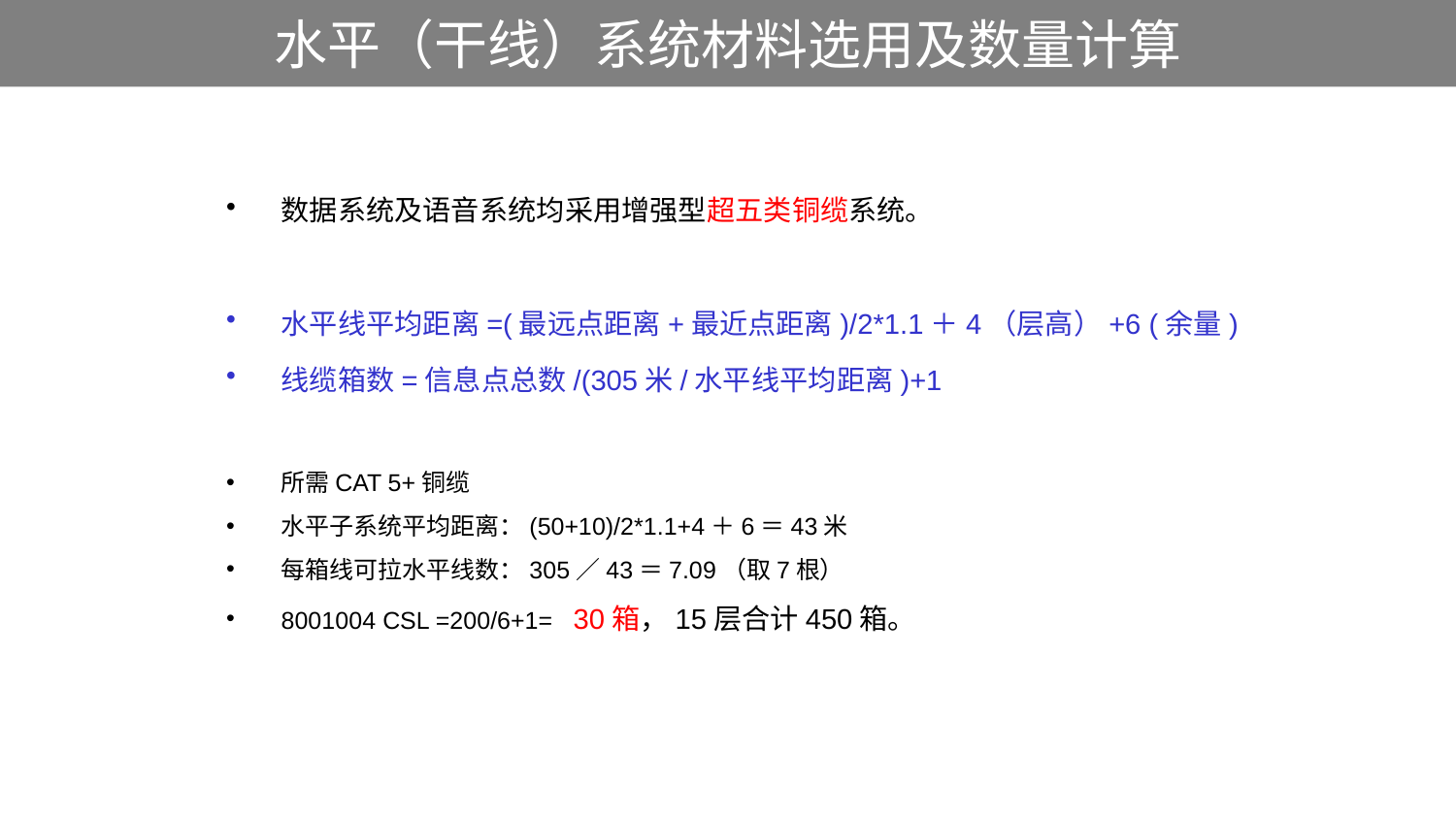

# 水平（干线）系统材料选用及数量计算
数据系统及语音系统均采用增强型超五类铜缆系统。

水平线平均距离=(最远点距离+最近点距离)/2*1.1＋4（层高）+6 (余量)
线缆箱数=信息点总数/(305米/水平线平均距离)+1

所需CAT 5+铜缆
水平子系统平均距离：(50+10)/2*1.1+4＋6＝43米
每箱线可拉水平线数：305／43＝7.09（取7根）
8001004 CSL =200/6+1=   30箱，15层合计450箱。